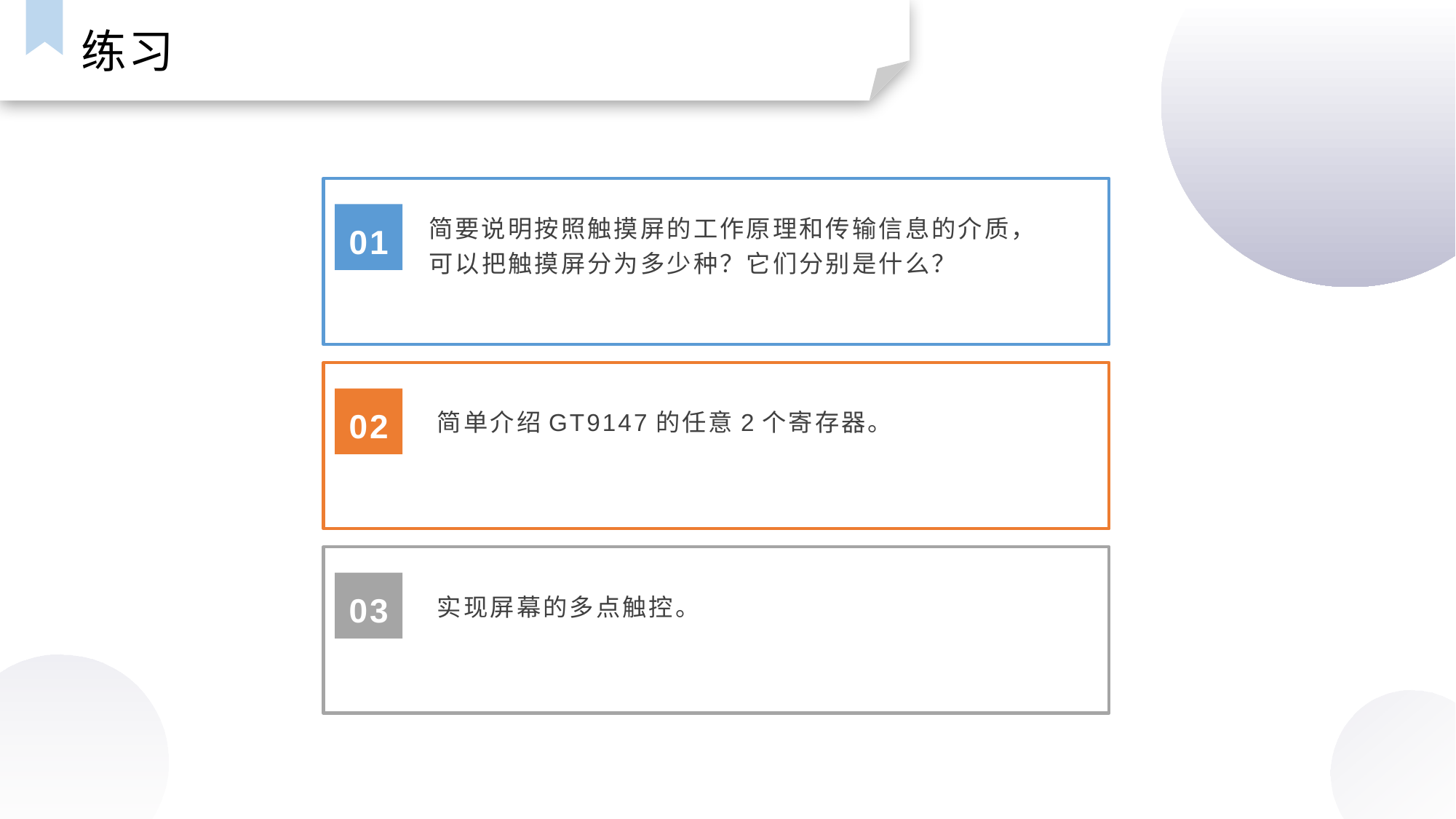

练习

简要说明按照触摸屏的工作原理和传输信息的介质，可以把触摸屏分为多少种？它们分别是什么？

01

02
简单介绍GT9147的任意2个寄存器。

03
实现屏幕的多点触控。